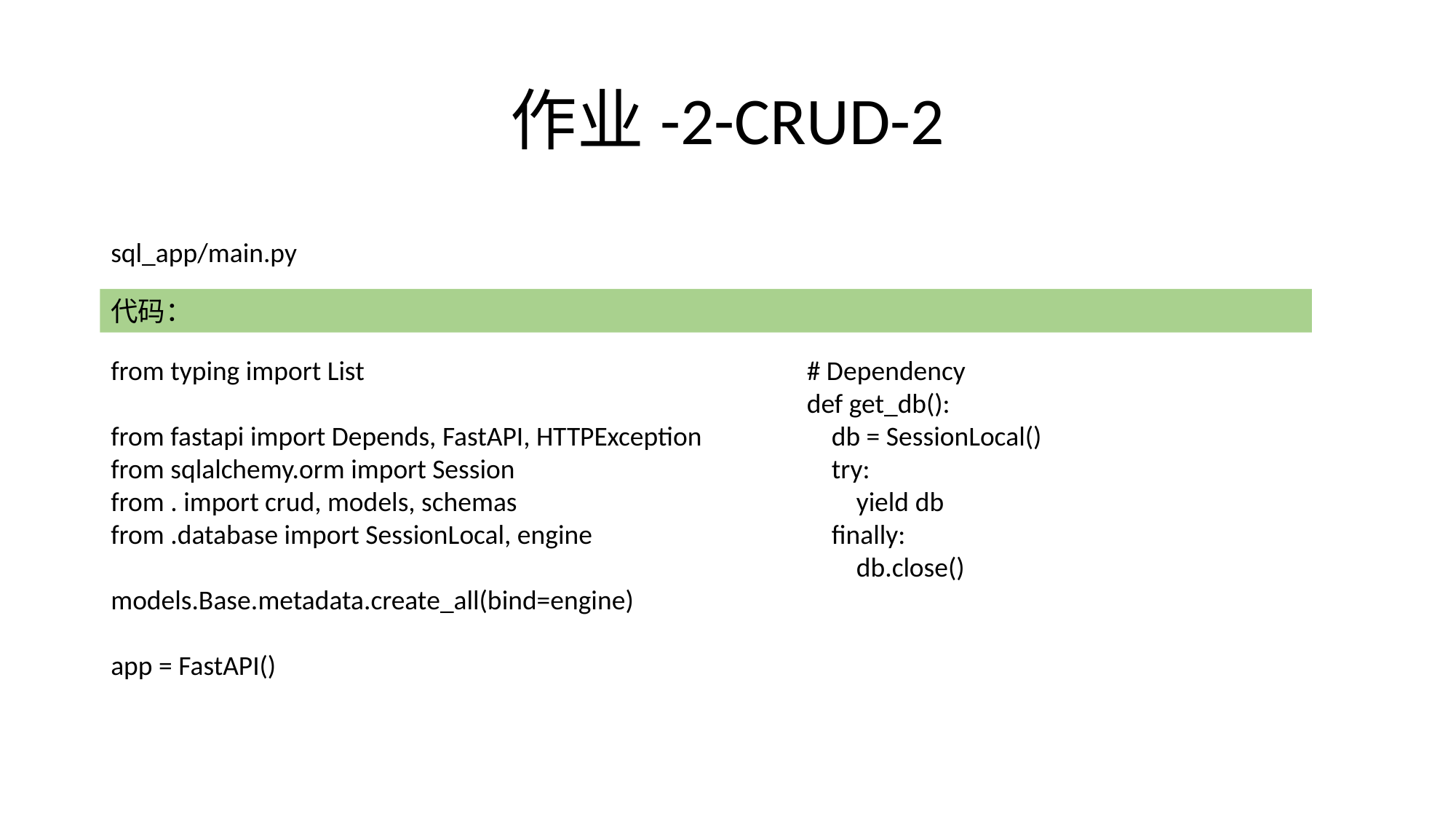

# 作业-2-CRUD-2
sql_app/main.py
代码：
from typing import List

from fastapi import Depends, FastAPI, HTTPException
from sqlalchemy.orm import Session
from . import crud, models, schemas
from .database import SessionLocal, engine

models.Base.metadata.create_all(bind=engine)

app = FastAPI()

# Dependency
def get_db():
    db = SessionLocal()
    try:
        yield db
    finally:
        db.close()